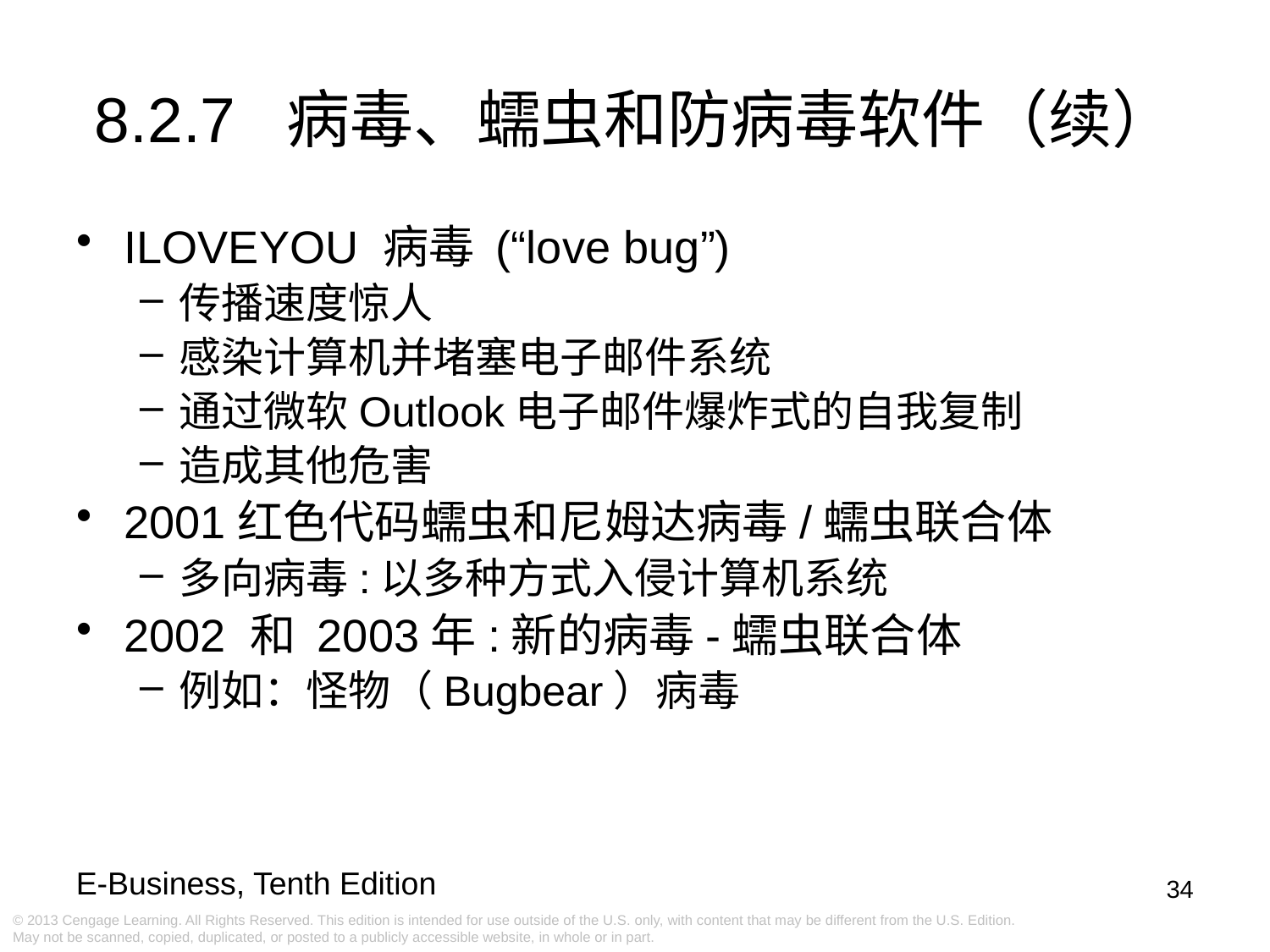

8.2.7  病毒、蠕虫和防病毒软件（续）
ILOVEYOU 病毒 (“love bug”)
传播速度惊人
感染计算机并堵塞电子邮件系统
通过微软Outlook电子邮件爆炸式的自我复制
造成其他危害
2001红色代码蠕虫和尼姆达病毒/蠕虫联合体
多向病毒:以多种方式入侵计算机系统
2002 和 2003年:新的病毒-蠕虫联合体
例如：怪物（Bugbear）病毒
34